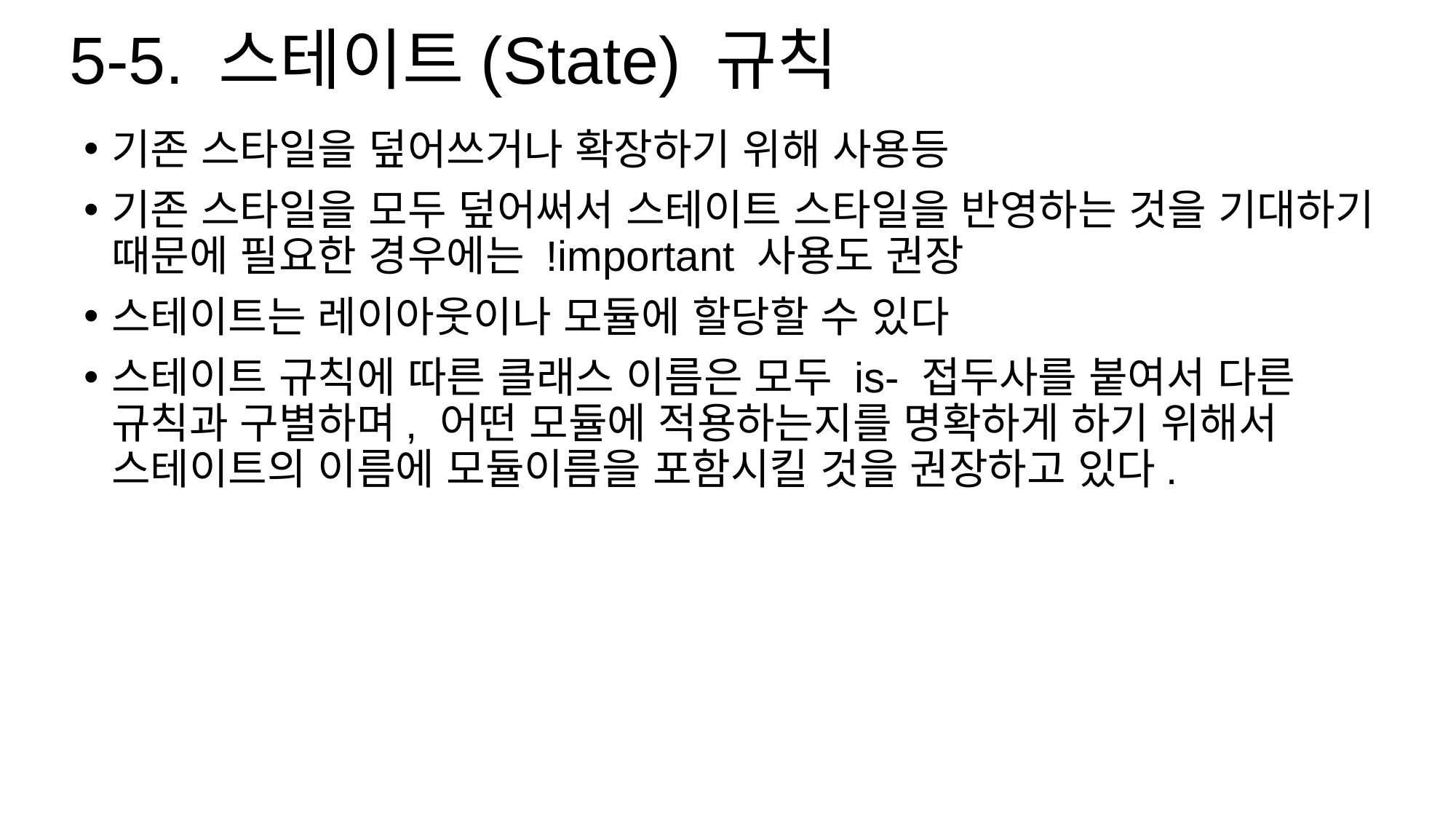

# 5-5. 스테이트(State) 규칙
기존 스타일을 덮어쓰거나 확장하기 위해 사용등
기존 스타일을 모두 덮어써서 스테이트 스타일을 반영하는 것을 기대하기 때문에 필요한 경우에는 !important 사용도 권장
스테이트는 레이아웃이나 모듈에 할당할 수 있다
스테이트 규칙에 따른 클래스 이름은 모두 is- 접두사를 붙여서 다른 규칙과 구별하며, 어떤 모듈에 적용하는지를 명확하게 하기 위해서 스테이트의 이름에 모듈이름을 포함시킬 것을 권장하고 있다.